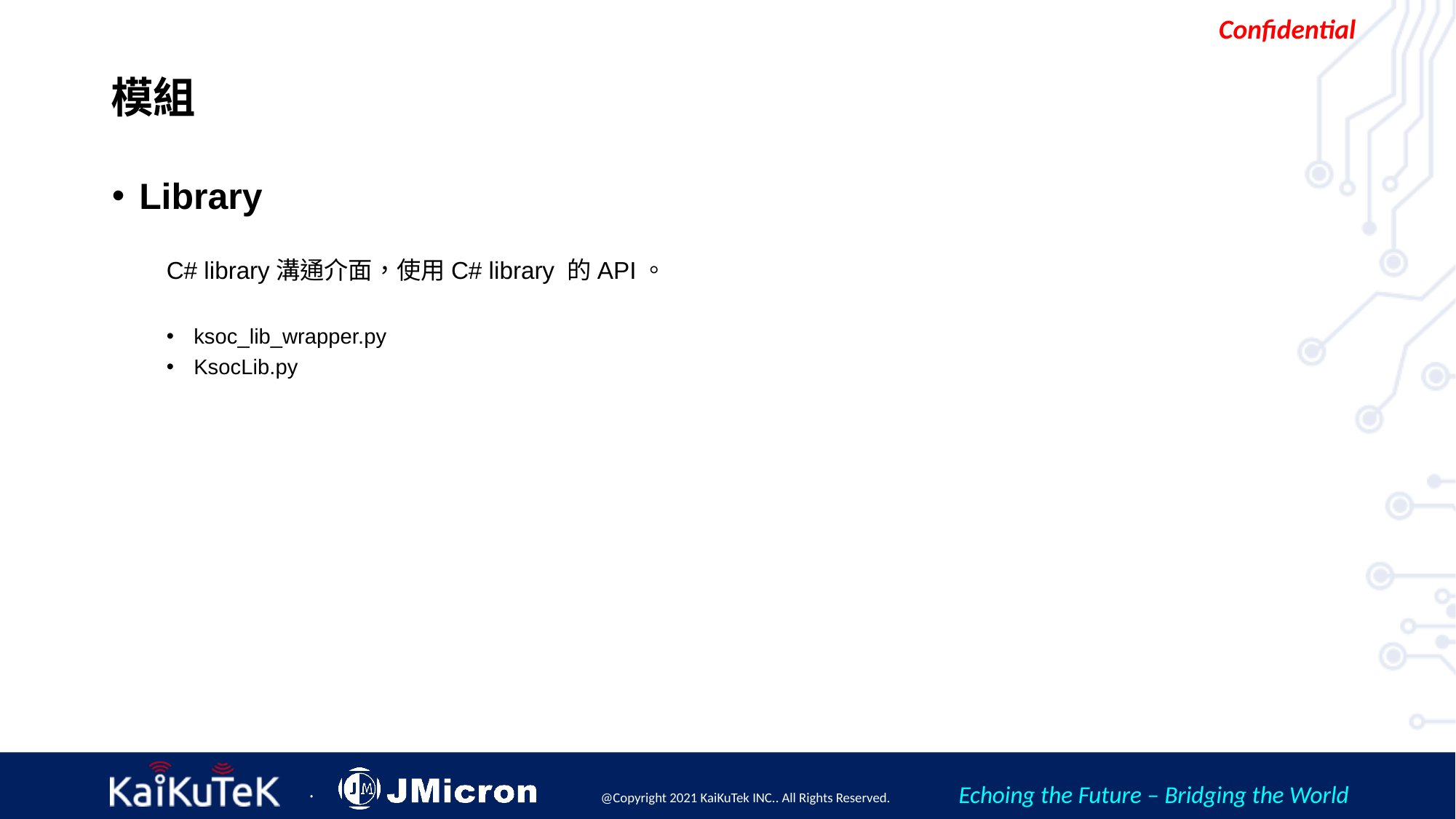

# 模組
Library

C# library溝通介面，使用C# library 的API。

ksoc_lib_wrapper.py
KsocLib.py